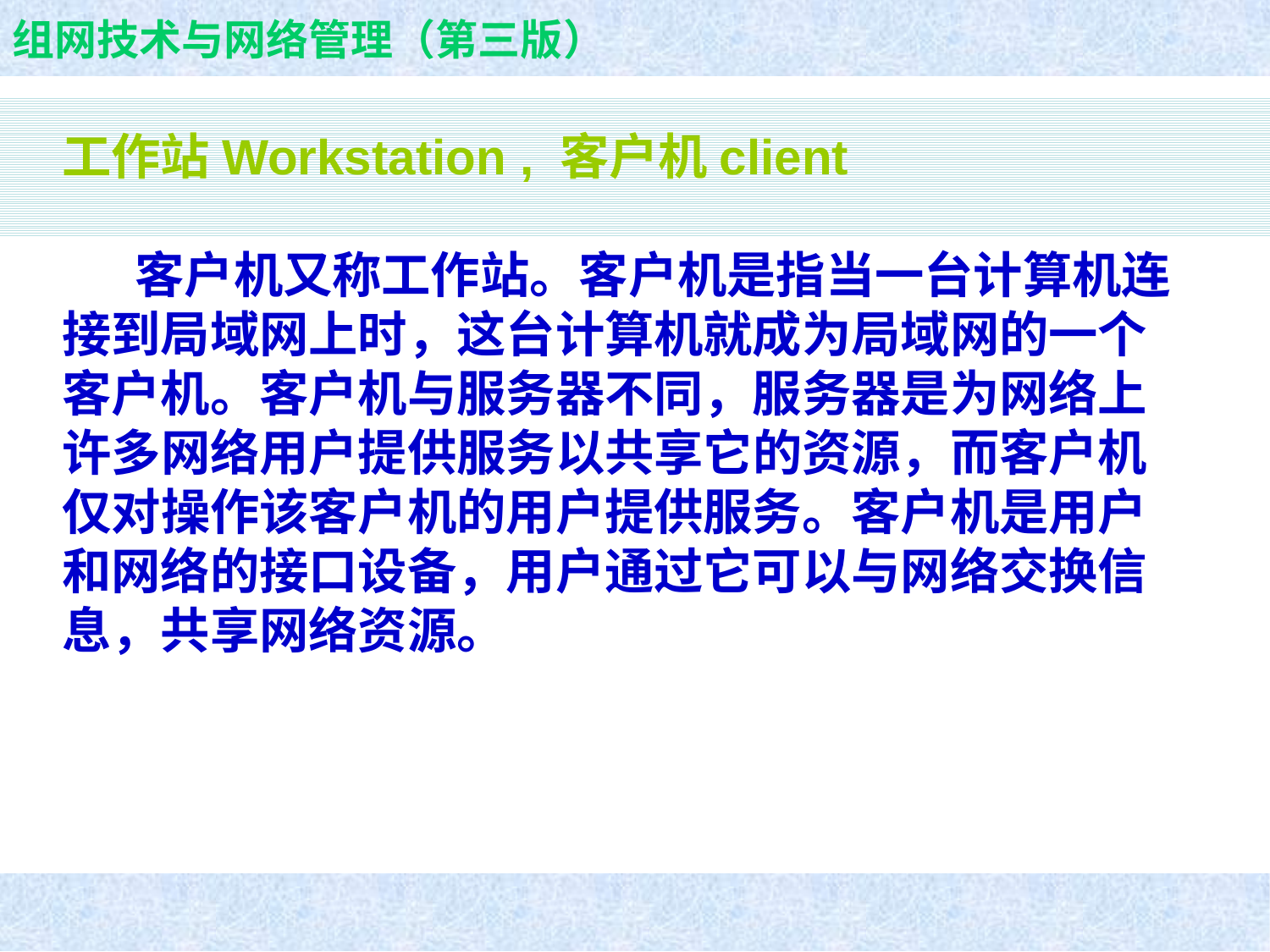

工作站Workstation , 客户机client

        客户机又称工作站。客户机是指当一台计算机连接到局域网上时，这台计算机就成为局域网的一个客户机。客户机与服务器不同，服务器是为网络上许多网络用户提供服务以共享它的资源，而客户机仅对操作该客户机的用户提供服务。客户机是用户和网络的接口设备，用户通过它可以与网络交换信息，共享网络资源。